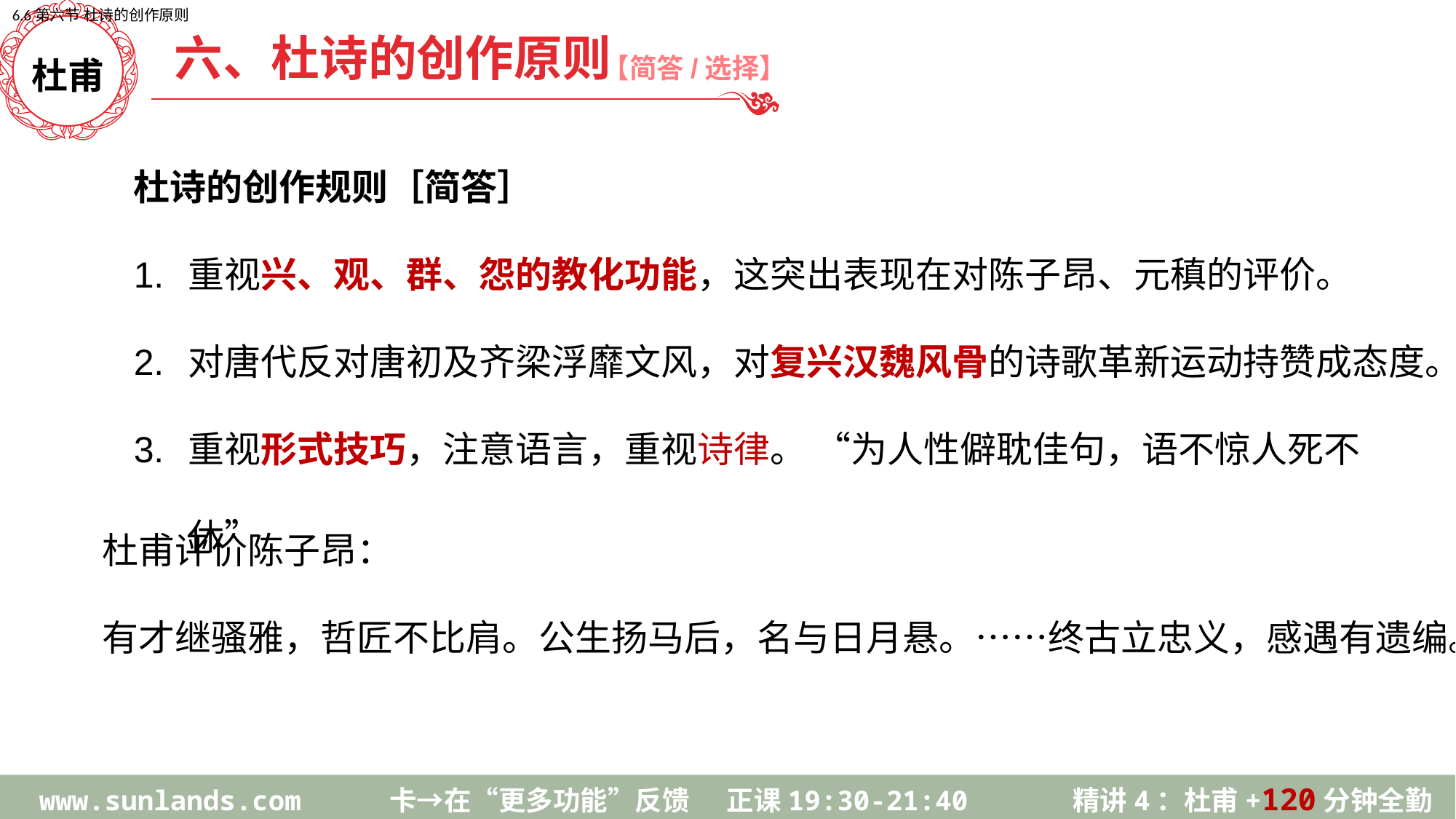

6.6第六节 杜诗的创作原则

六、杜诗的创作原则
【简答/选择】
杜甫

杜诗的创作规则［简答］
重视兴、观、群、怨的教化功能，这突出表现在对陈子昂、元稹的评价。
对唐代反对唐初及齐梁浮靡文风，对复兴汉魏风骨的诗歌革新运动持赞成态度。
重视形式技巧，注意语言，重视诗律。 “为人性僻耽佳句，语不惊人死不休”
杜甫评价陈子昂：
有才继骚雅，哲匠不比肩。公生扬马后，名与日月悬。……终古立忠义，感遇有遗编。